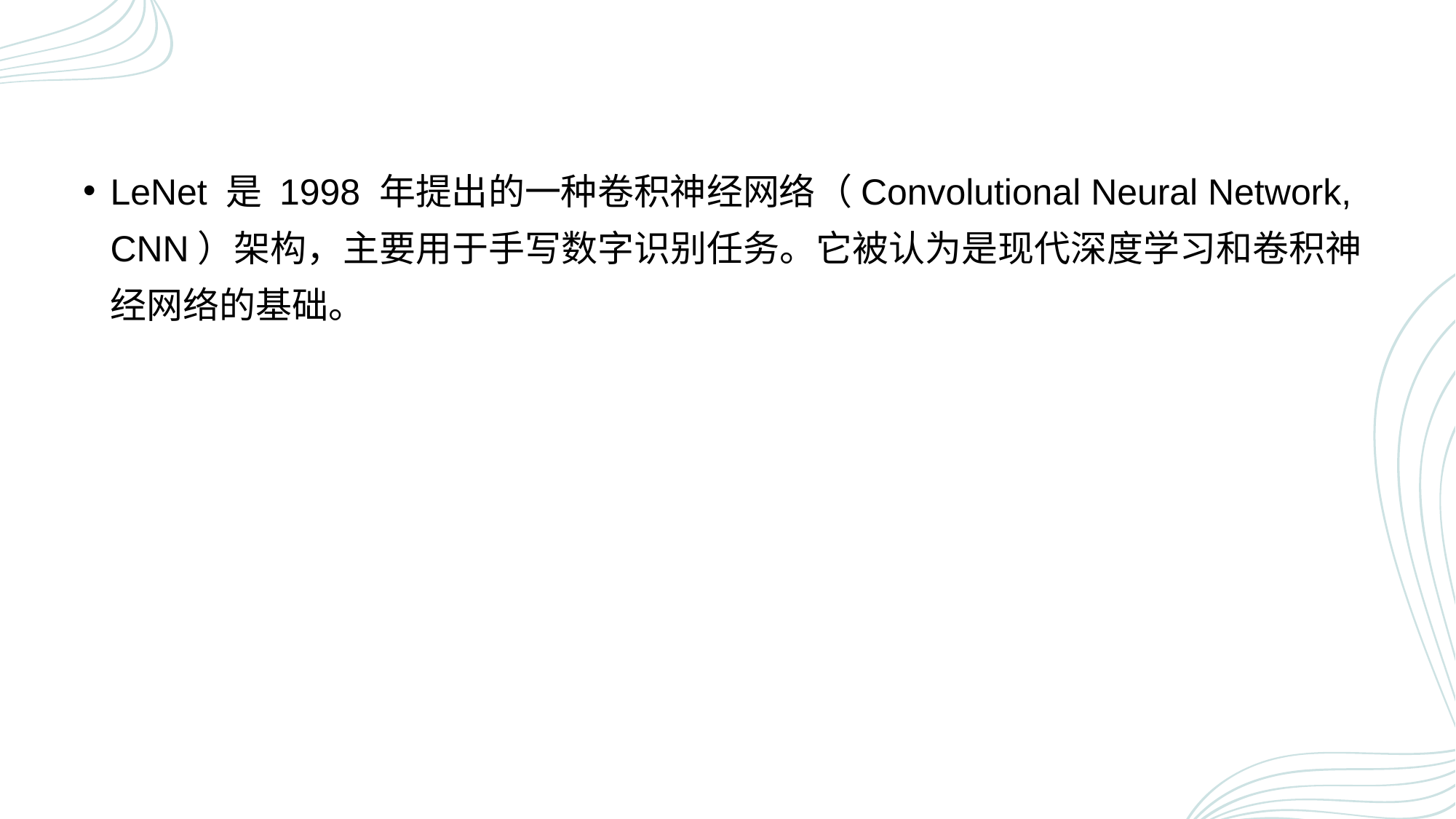

#
LeNet 是 1998 年提出的一种卷积神经网络（Convolutional Neural Network, CNN）架构，主要用于手写数字识别任务。它被认为是现代深度学习和卷积神经网络的基础。